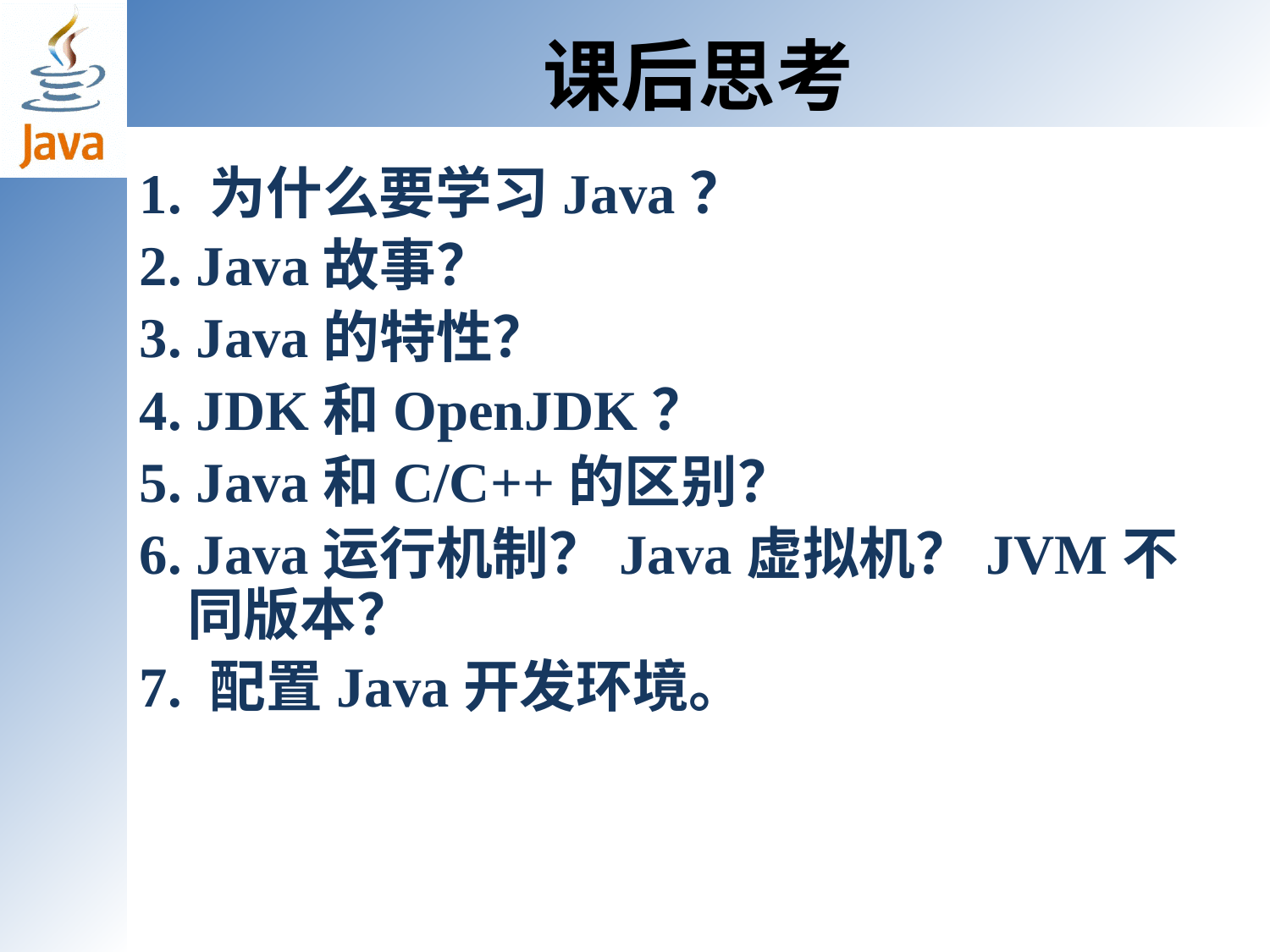

课后思考
1. 为什么要学习Java？
2. Java故事？
3. Java的特性？
4. JDK和OpenJDK？
5. Java和C/C++的区别？
6. Java运行机制？Java虚拟机？JVM不同版本？
7. 配置Java开发环境。
72